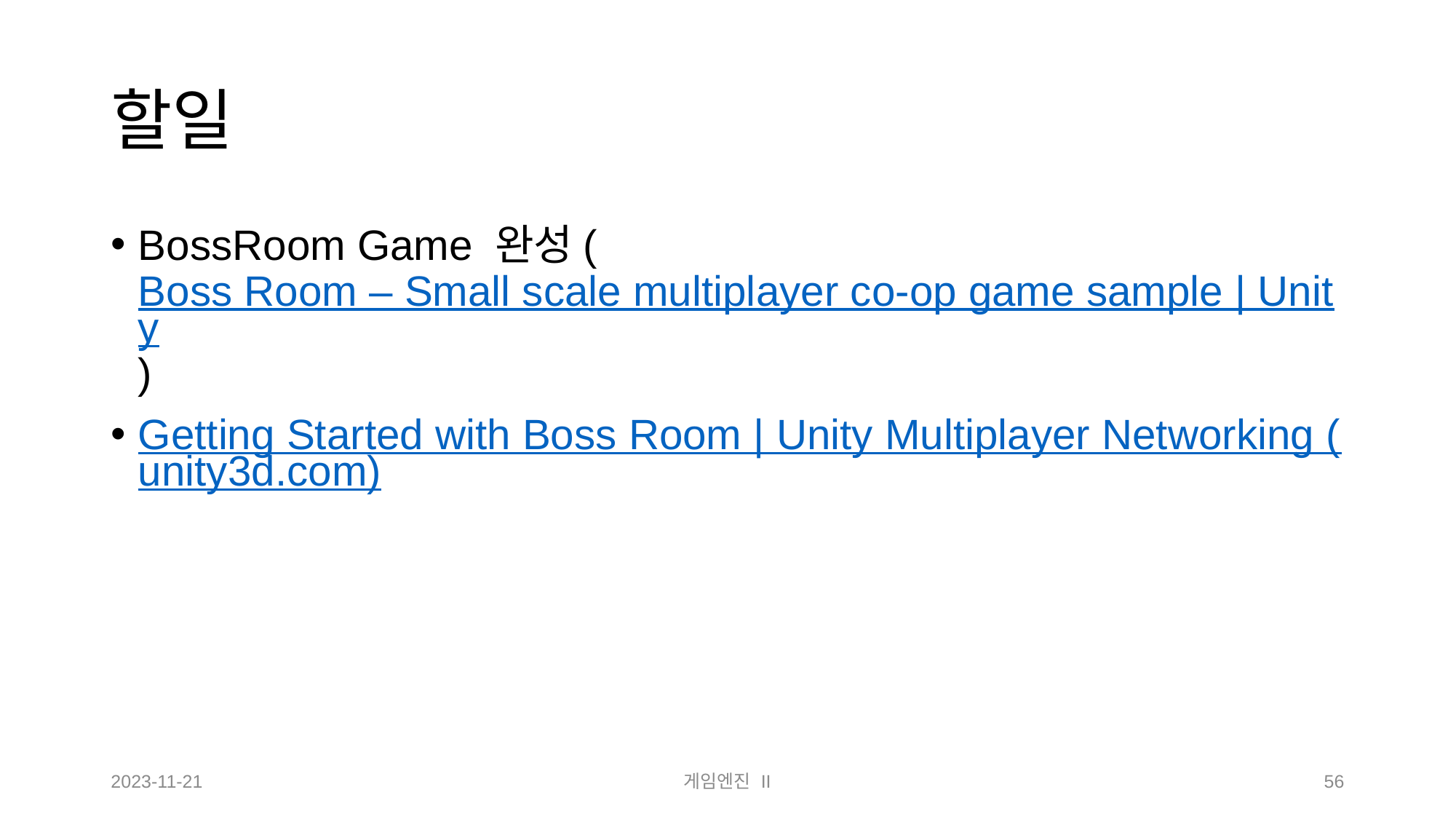

# 할일
BossRoom Game 완성(Boss Room – Small scale multiplayer co-op game sample | Unity)
Getting Started with Boss Room | Unity Multiplayer Networking (unity3d.com)

2023-11-21
게임엔진 II
56